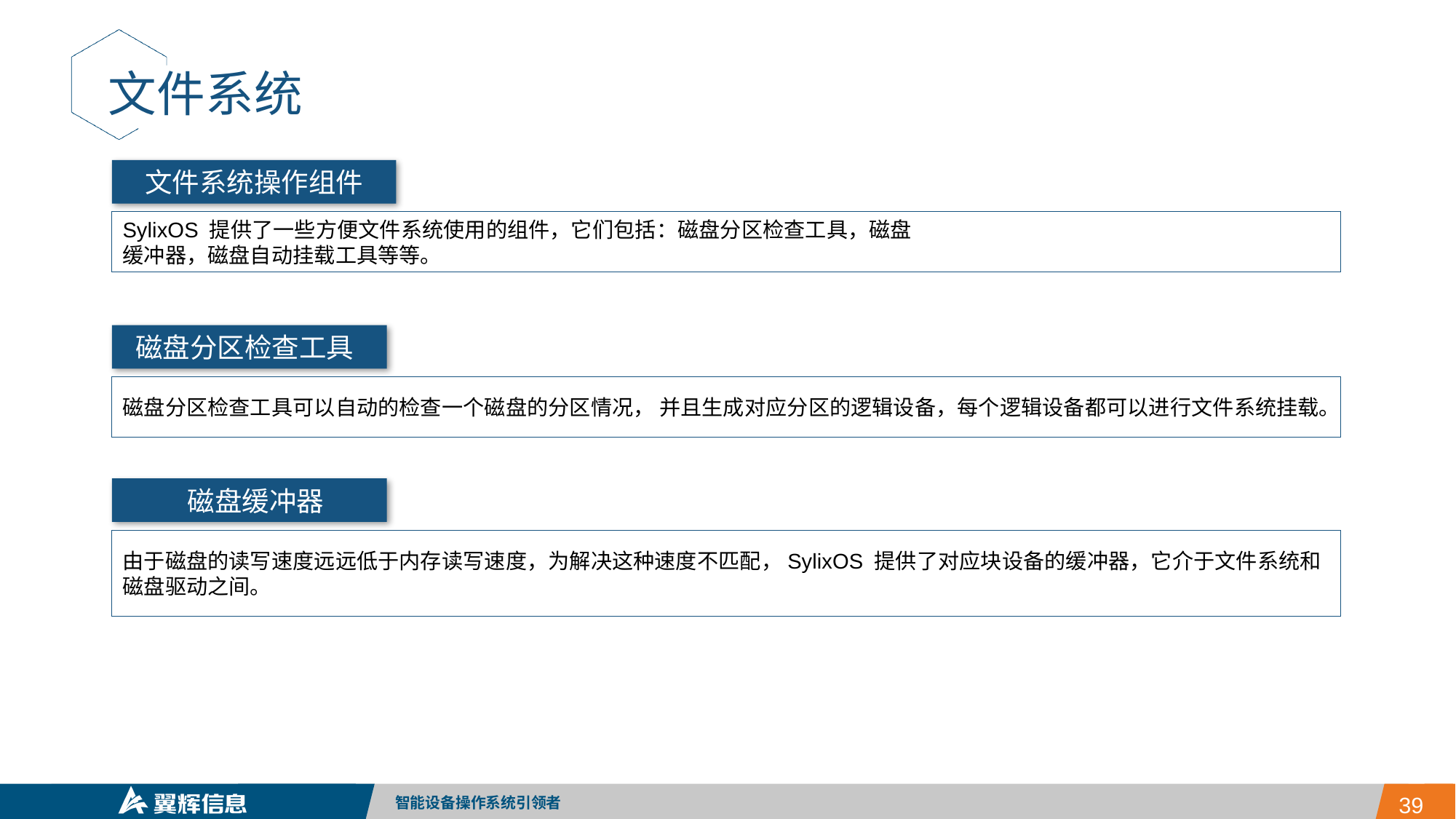

文件系统
文件系统操作组件
SylixOS 提供了一些方便文件系统使用的组件，它们包括：磁盘分区检查工具，磁盘
缓冲器，磁盘自动挂载工具等等。
 磁盘分区检查工具
磁盘分区检查工具可以自动的检查一个磁盘的分区情况， 并且生成对应分区的逻辑设备，每个逻辑设备都可以进行文件系统挂载。
 磁盘缓冲器
由于磁盘的读写速度远远低于内存读写速度，为解决这种速度不匹配，SylixOS 提供了对应块设备的缓冲器，它介于文件系统和磁盘驱动之间。